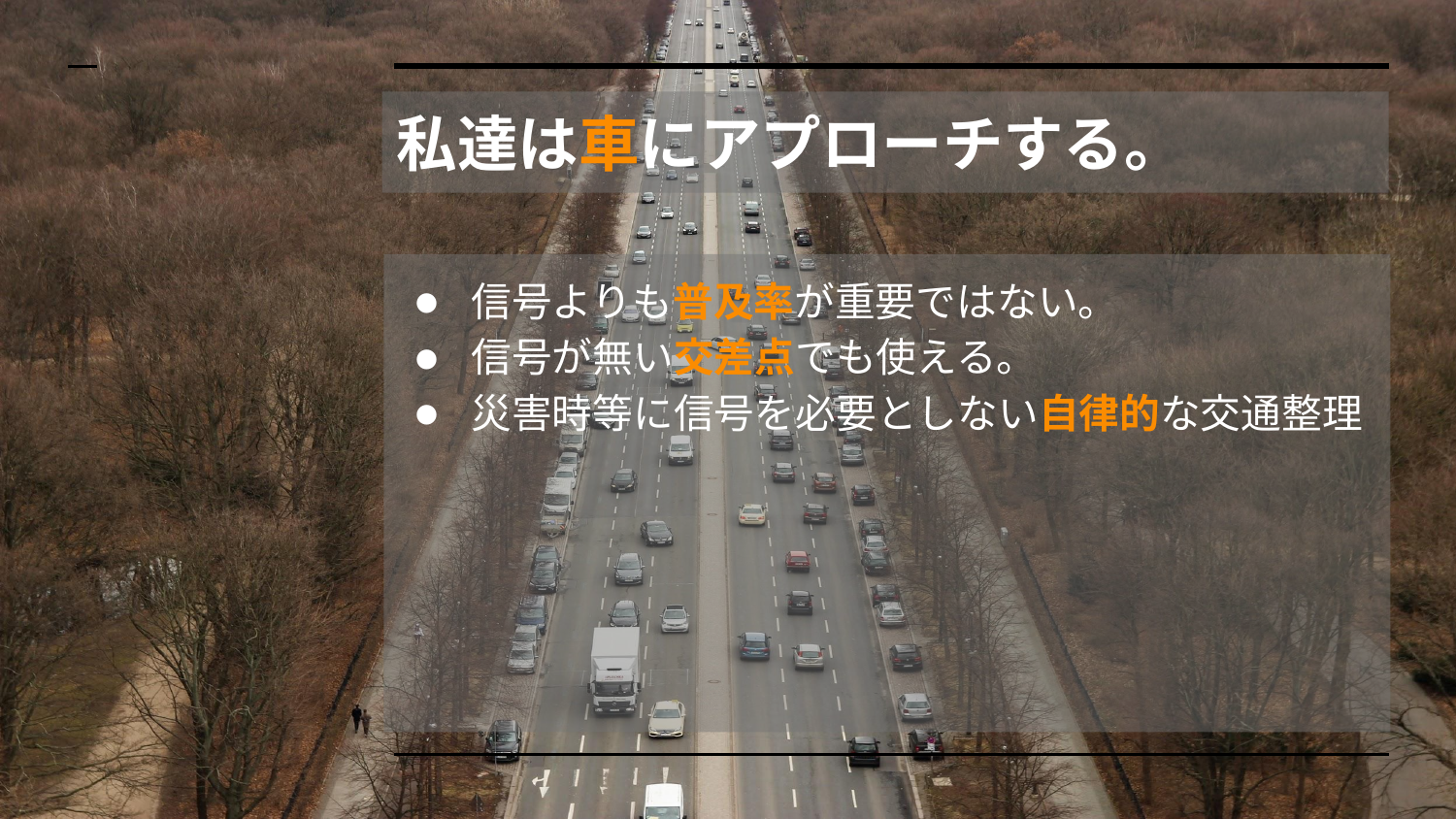

# 私達は車にアプローチする。
信号よりも普及率が重要ではない。
信号が無い交差点でも使える。
災害時等に信号を必要としない自律的な交通整理